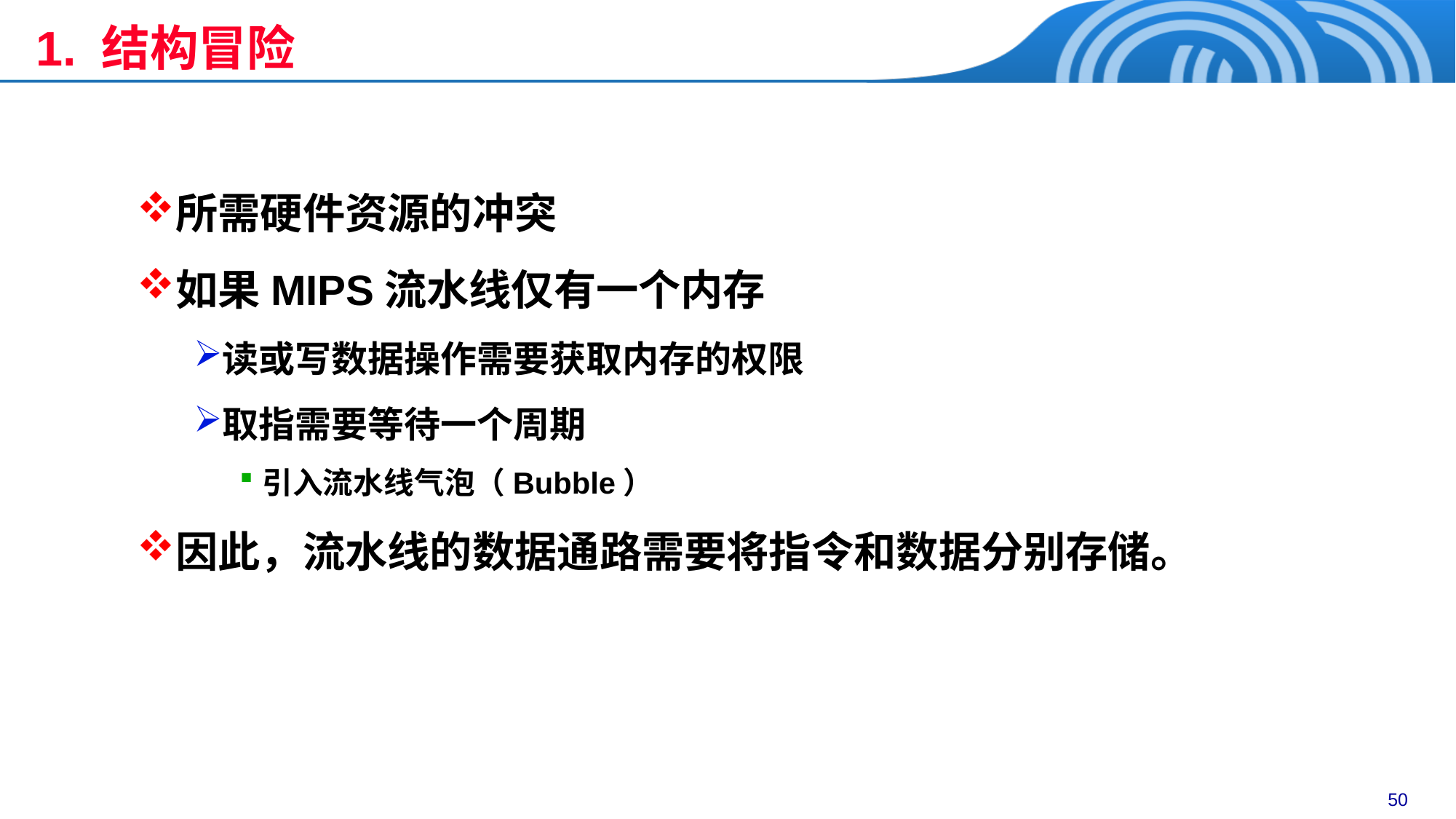

1. 结构冒险
所需硬件资源的冲突
如果MIPS流水线仅有一个内存
读或写数据操作需要获取内存的权限
取指需要等待一个周期
引入流水线气泡（Bubble）
因此，流水线的数据通路需要将指令和数据分别存储。